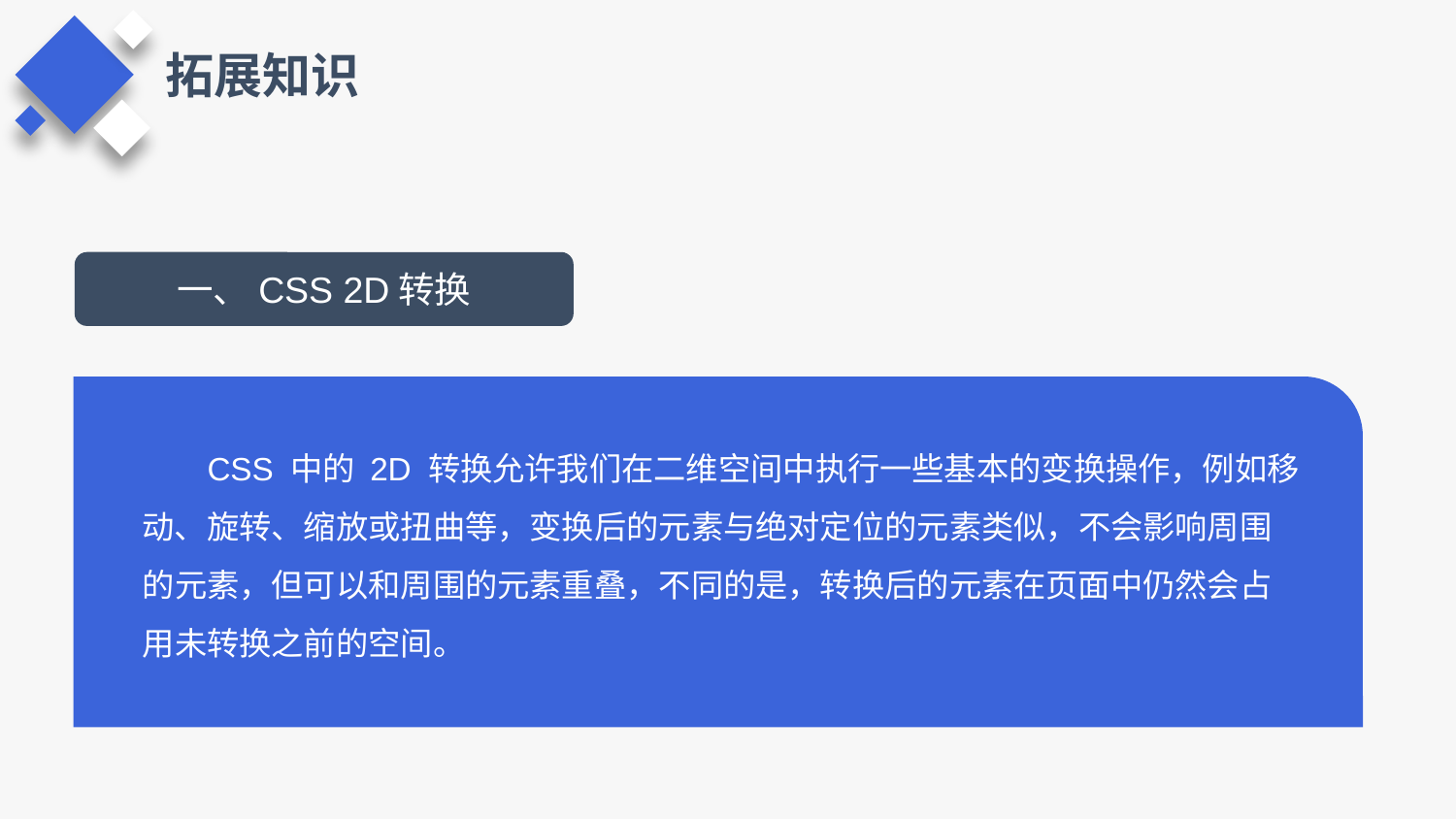

拓展知识

一、CSS 2D转换

CSS 中的 2D 转换允许我们在二维空间中执行一些基本的变换操作，例如移动、旋转、缩放或扭曲等，变换后的元素与绝对定位的元素类似，不会影响周围的元素，但可以和周围的元素重叠，不同的是，转换后的元素在页面中仍然会占用未转换之前的空间。